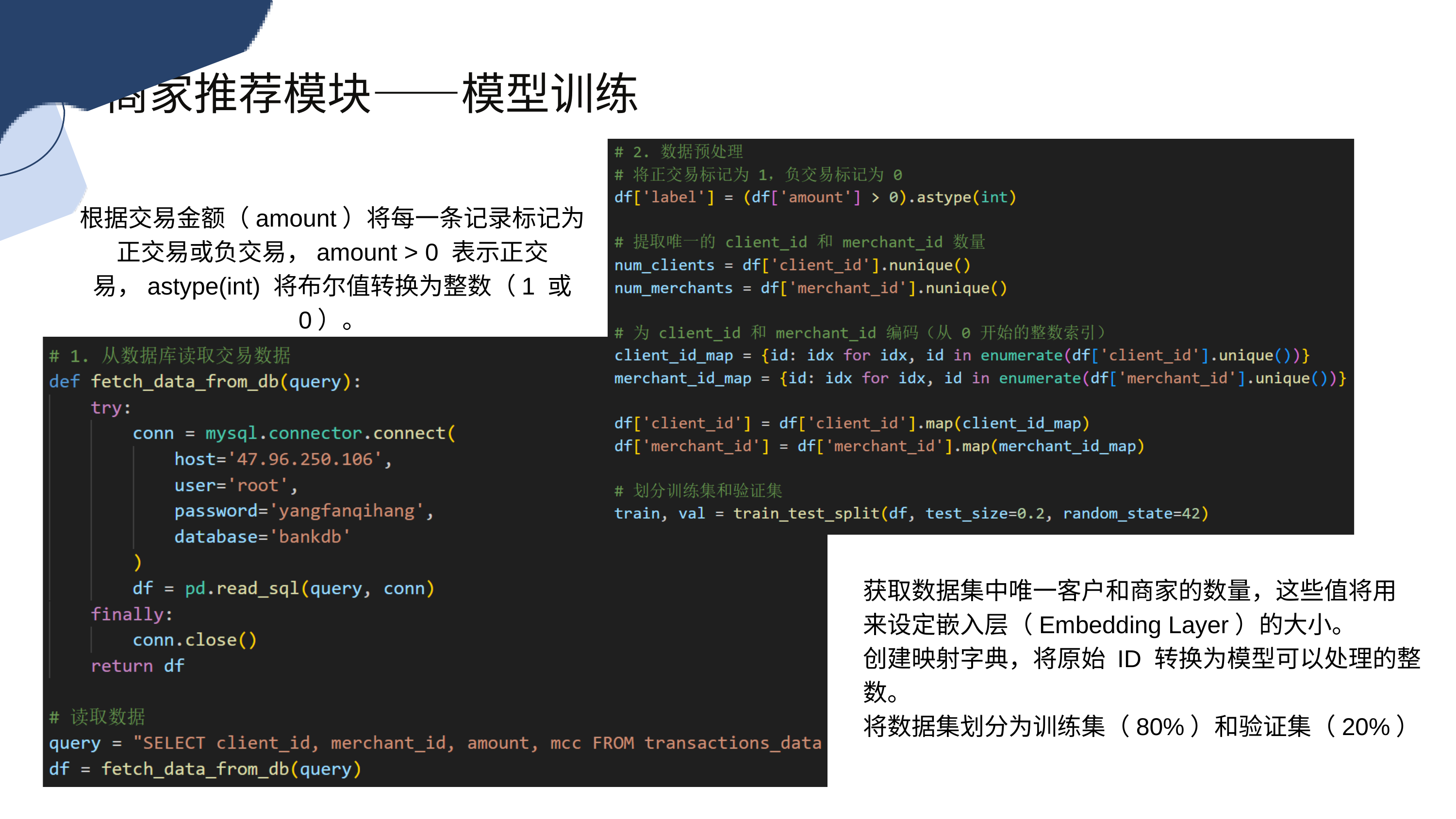

商家推荐模块——模型训练

根据交易金额（amount）将每一条记录标记为正交易或负交易，amount > 0 表示正交易，astype(int) 将布尔值转换为整数（1 或 0）。

获取数据集中唯一客户和商家的数量，这些值将用来设定嵌入层（Embedding Layer）的大小。
创建映射字典，将原始 ID 转换为模型可以处理的整数。
将数据集划分为训练集（80%）和验证集（20%）